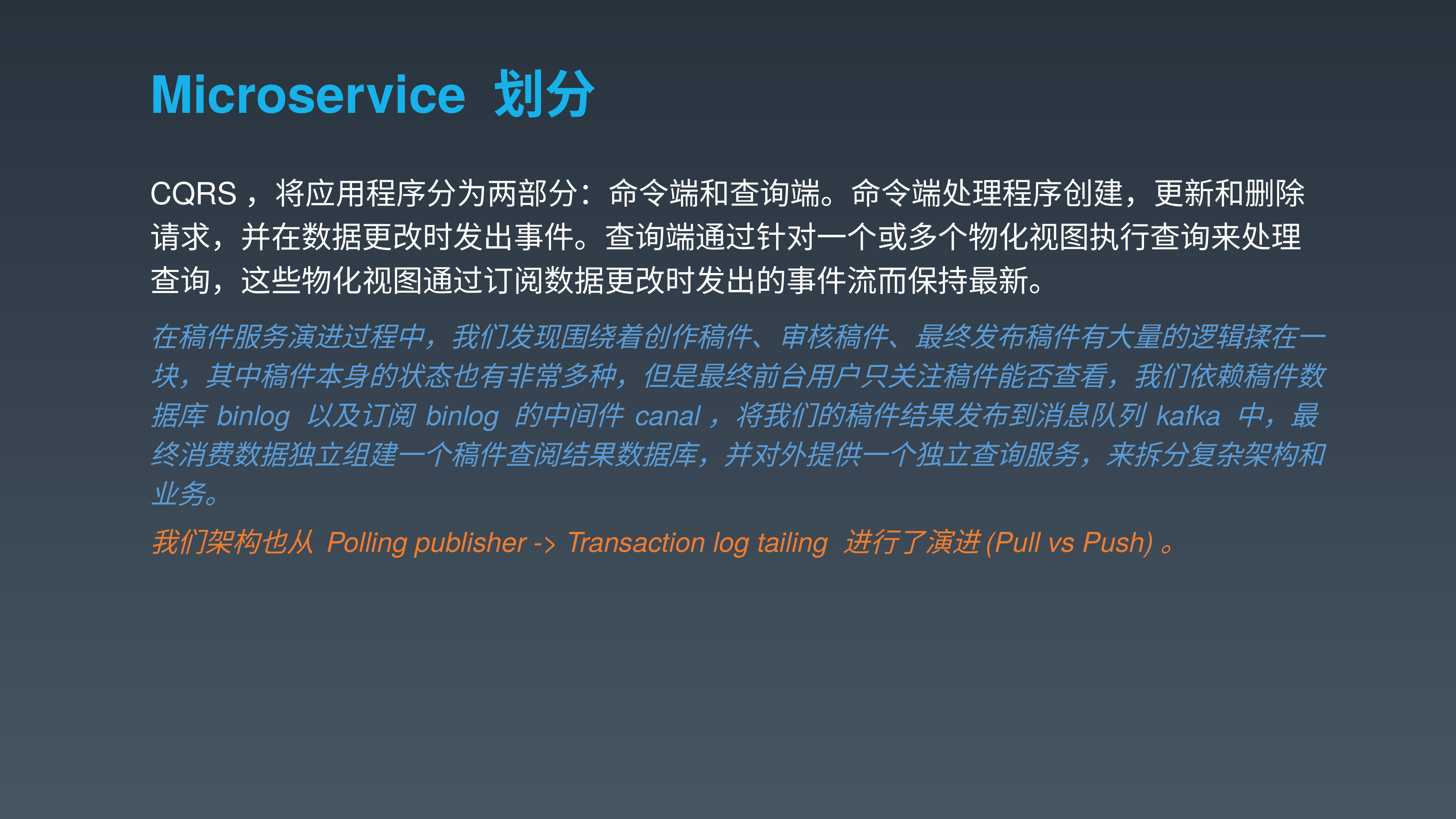

# Microservice 划分
CQRS，将应用程序分为两部分：命令端和查询端。命令端处理程序创建，更新和删除请求，并在数据更改时发出事件。查询端通过针对一个或多个物化视图执行查询来处理查询，这些物化视图通过订阅数据更改时发出的事件流而保持最新。
在稿件服务演进过程中，我们发现围绕着创作稿件、审核稿件、最终发布稿件有大量的逻辑揉在一块，其中稿件本身的状态也有非常多种，但是最终前台用户只关注稿件能否查看，我们依赖稿件数据库 binlog 以及订阅 binlog 的中间件 canal，将我们的稿件结果发布到消息队列 kafka 中，最终消费数据独立组建一个稿件查阅结果数据库，并对外提供一个独立查询服务，来拆分复杂架构和业务。
我们架构也从 Polling publisher -> Transaction log tailing 进行了演进(Pull vs Push)。